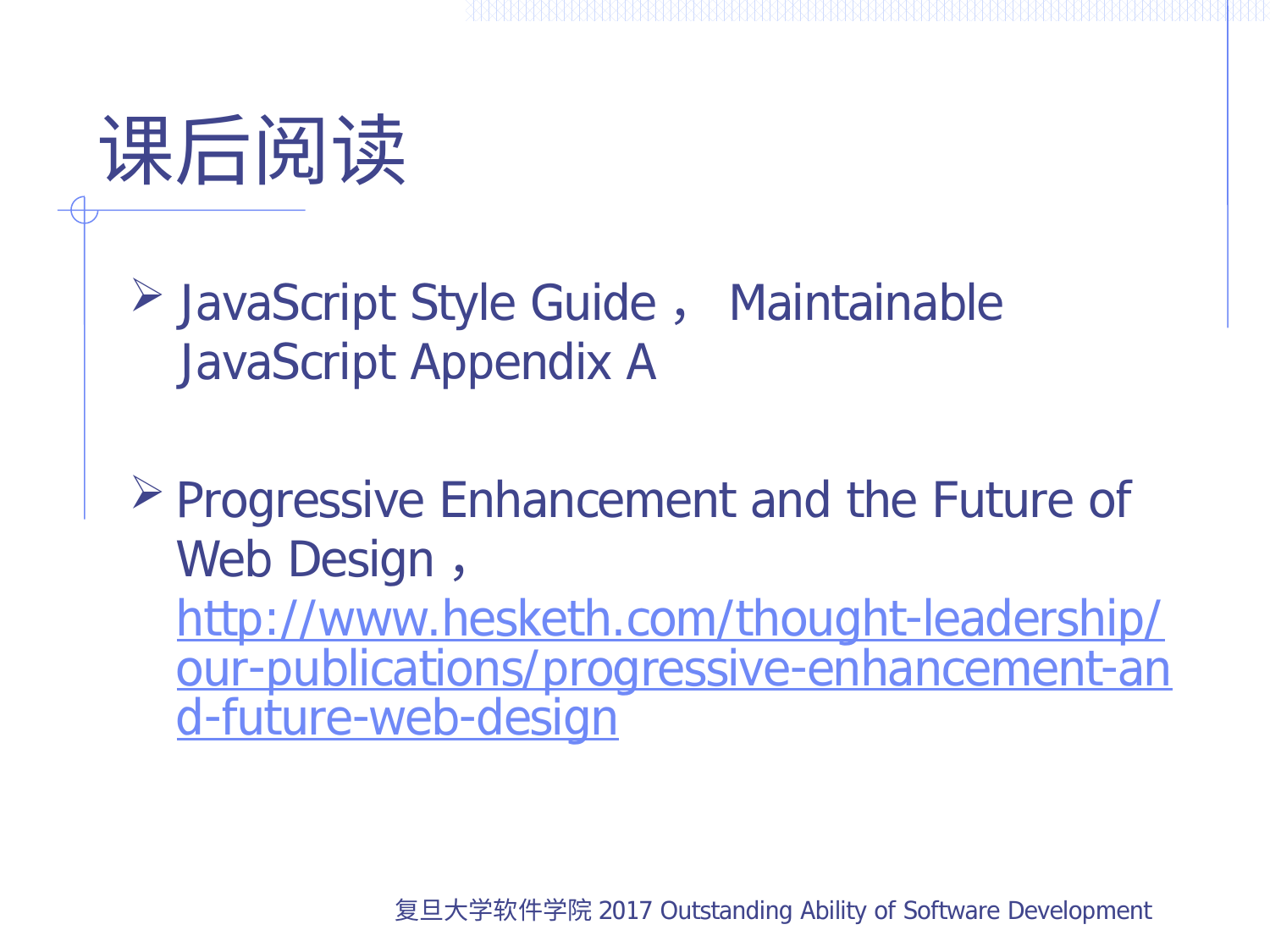

# 课后阅读
JavaScript Style Guide，Maintainable JavaScript Appendix A

Progressive Enhancement and the Future of Web Design，http://www.hesketh.com/thought-leadership/our-publications/progressive-enhancement-and-future-web-design